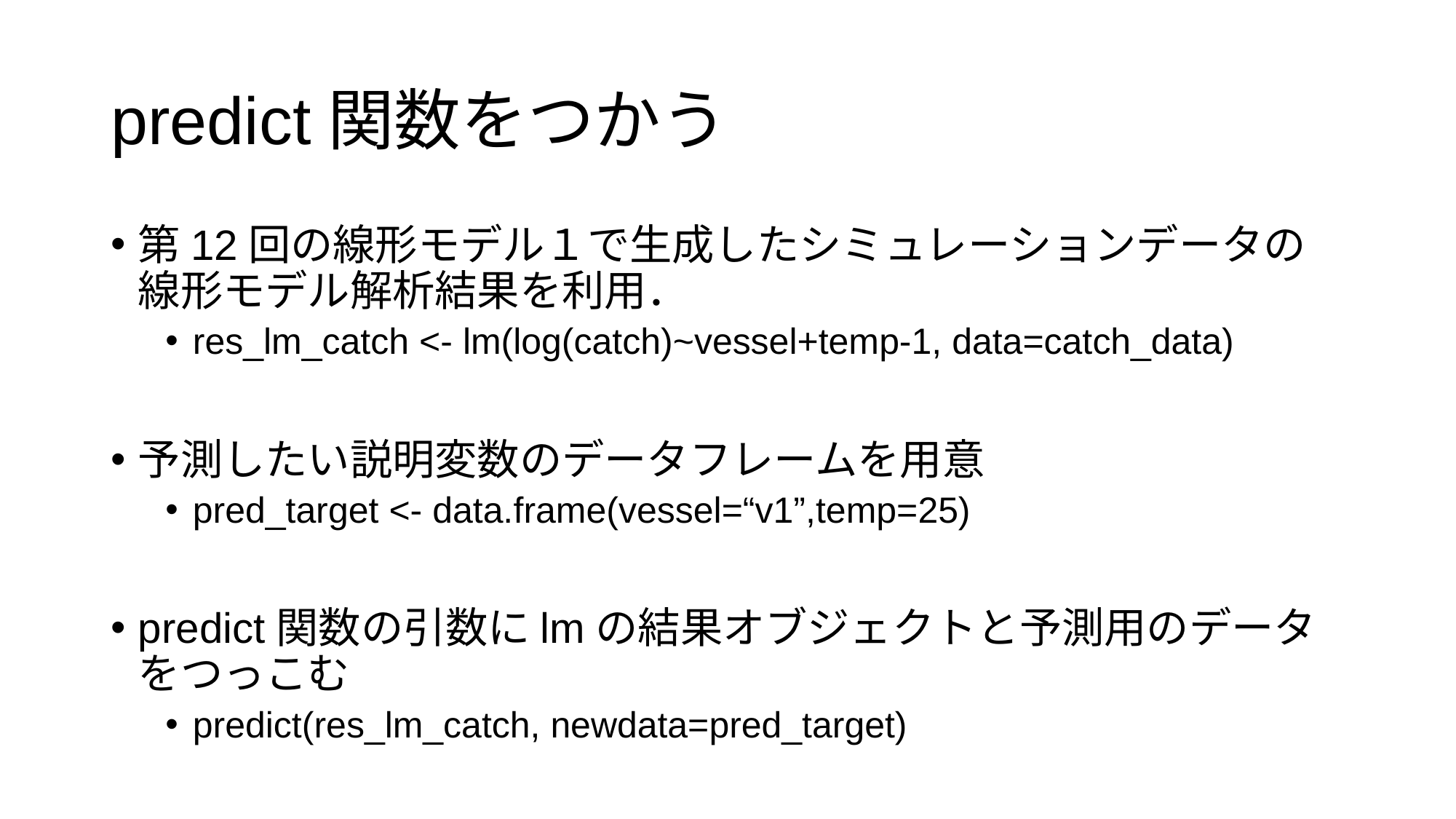

# predict関数をつかう
第12回の線形モデル１で生成したシミュレーションデータの線形モデル解析結果を利用．
res_lm_catch <- lm(log(catch)~vessel+temp-1, data=catch_data)

予測したい説明変数のデータフレームを用意
pred_target <- data.frame(vessel=“v1”,temp=25)

predict関数の引数にlmの結果オブジェクトと予測用のデータをつっこむ
predict(res_lm_catch, newdata=pred_target)